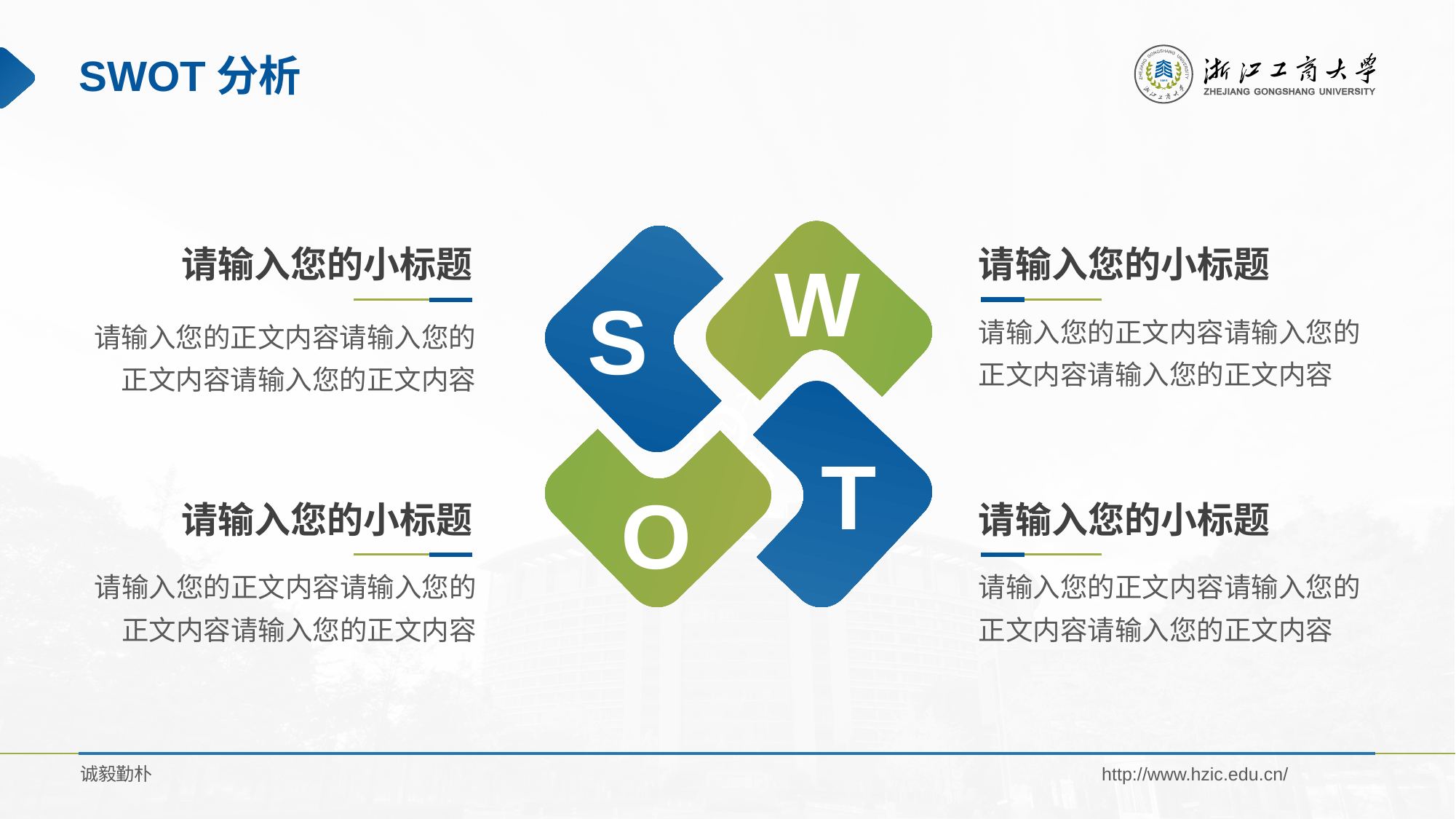

# SWOT分析
请输入您的小标题
请输入您的小标题
W

S
请输入您的正文内容请输入您的正文内容请输入您的正文内容
请输入您的正文内容请输入您的正文内容请输入您的正文内容

T
O
请输入您的小标题
请输入您的小标题
请输入您的正文内容请输入您的正文内容请输入您的正文内容
请输入您的正文内容请输入您的正文内容请输入您的正文内容